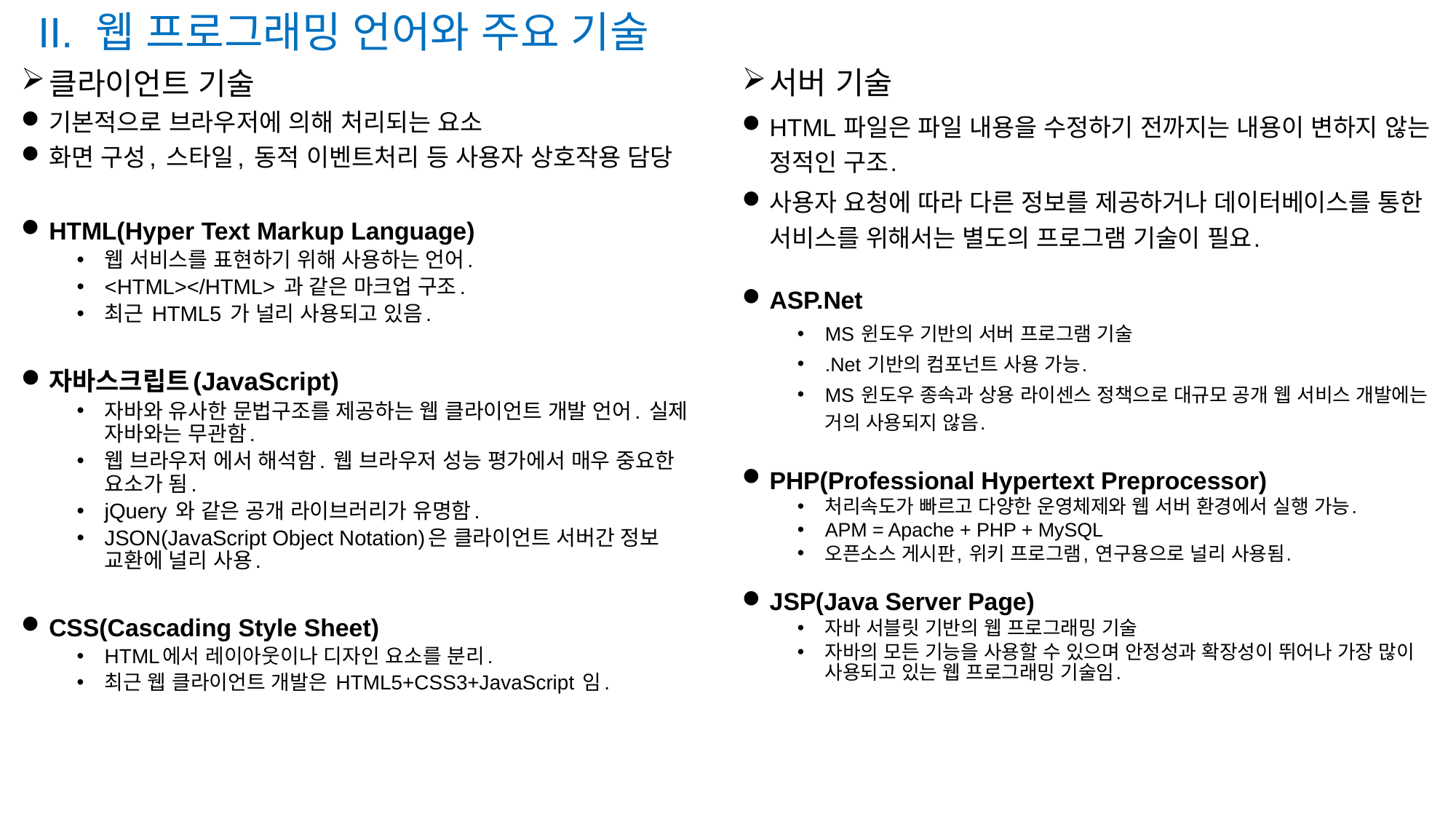

II. 웹 프로그래밍 언어와 주요 기술
서버 기술
HTML 파일은 파일 내용을 수정하기 전까지는 내용이 변하지 않는 정적인 구조.
사용자 요청에 따라 다른 정보를 제공하거나 데이터베이스를 통한 서비스를 위해서는 별도의 프로그램 기술이 필요.

ASP.Net
MS 윈도우 기반의 서버 프로그램 기술
.Net 기반의 컴포넌트 사용 가능.
MS 윈도우 종속과 상용 라이센스 정책으로 대규모 공개 웹 서비스 개발에는 거의 사용되지 않음.

PHP(Professional Hypertext Preprocessor)
처리속도가 빠르고 다양한 운영체제와 웹 서버 환경에서 실행 가능.
APM = Apache + PHP + MySQL
오픈소스 게시판, 위키 프로그램, 연구용으로 널리 사용됨.

JSP(Java Server Page)
자바 서블릿 기반의 웹 프로그래밍 기술
자바의 모든 기능을 사용할 수 있으며 안정성과 확장성이 뛰어나 가장 많이 사용되고 있는 웹 프로그래밍 기술임.

클라이언트 기술
기본적으로 브라우저에 의해 처리되는 요소
화면 구성, 스타일, 동적 이벤트처리 등 사용자 상호작용 담당

HTML(Hyper Text Markup Language)
웹 서비스를 표현하기 위해 사용하는 언어.
<HTML></HTML> 과 같은 마크업 구조.
최근 HTML5 가 널리 사용되고 있음.

자바스크립트(JavaScript)
자바와 유사한 문법구조를 제공하는 웹 클라이언트 개발 언어. 실제 자바와는 무관함.
웹 브라우저 에서 해석함. 웹 브라우저 성능 평가에서 매우 중요한 요소가 됨.
jQuery 와 같은 공개 라이브러리가 유명함.
JSON(JavaScript Object Notation)은 클라이언트 서버간 정보 교환에 널리 사용.

CSS(Cascading Style Sheet)
HTML에서 레이아웃이나 디자인 요소를 분리.
최근 웹 클라이언트 개발은 HTML5+CSS3+JavaScript 임.